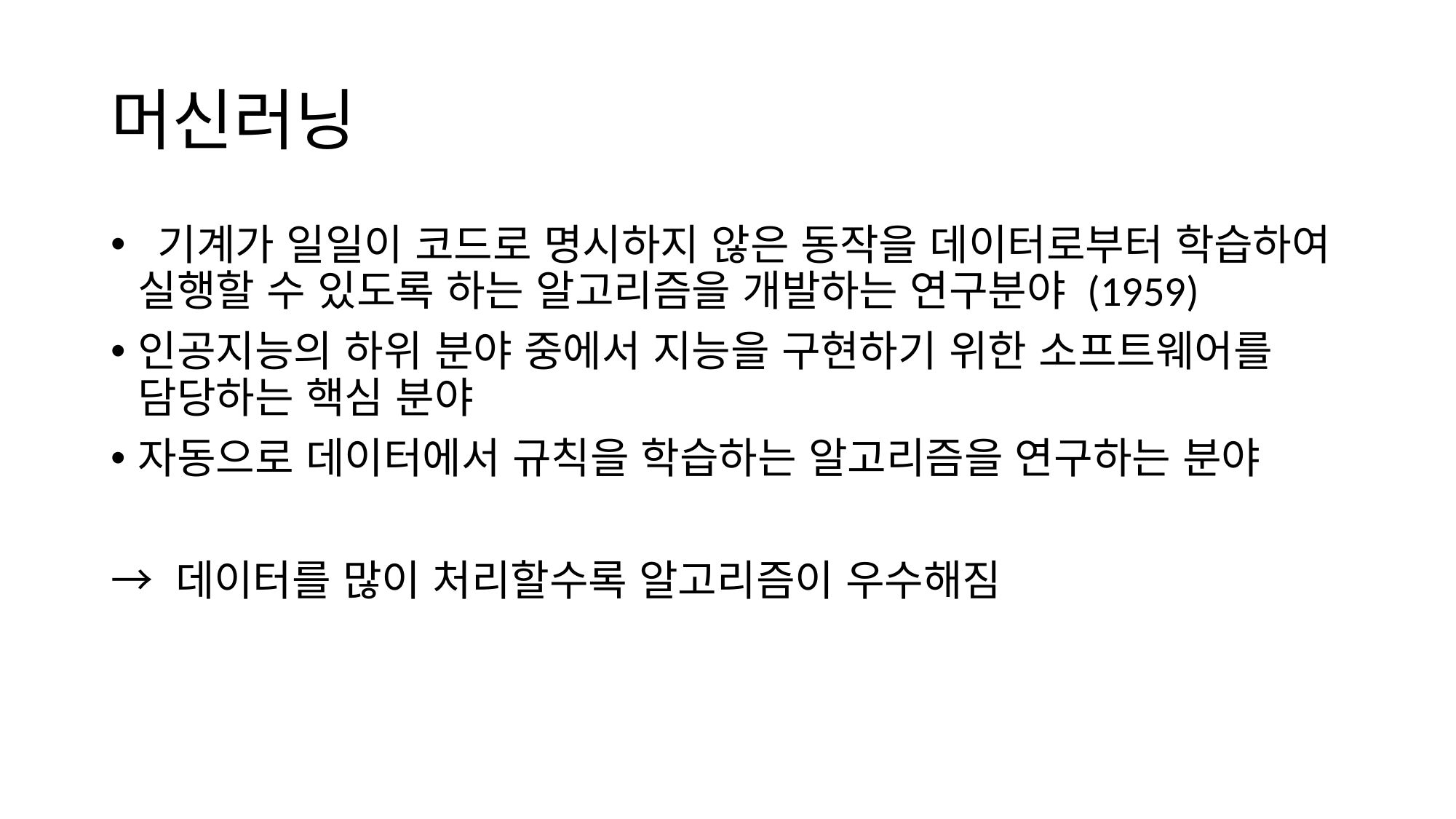

# 머신러닝
 기계가 일일이 코드로 명시하지 않은 동작을 데이터로부터 학습하여 실행할 수 있도록 하는 알고리즘을 개발하는 연구분야 (1959)
인공지능의 하위 분야 중에서 지능을 구현하기 위한 소프트웨어를 담당하는 핵심 분야
자동으로 데이터에서 규칙을 학습하는 알고리즘을 연구하는 분야

→ 데이터를 많이 처리할수록 알고리즘이 우수해짐